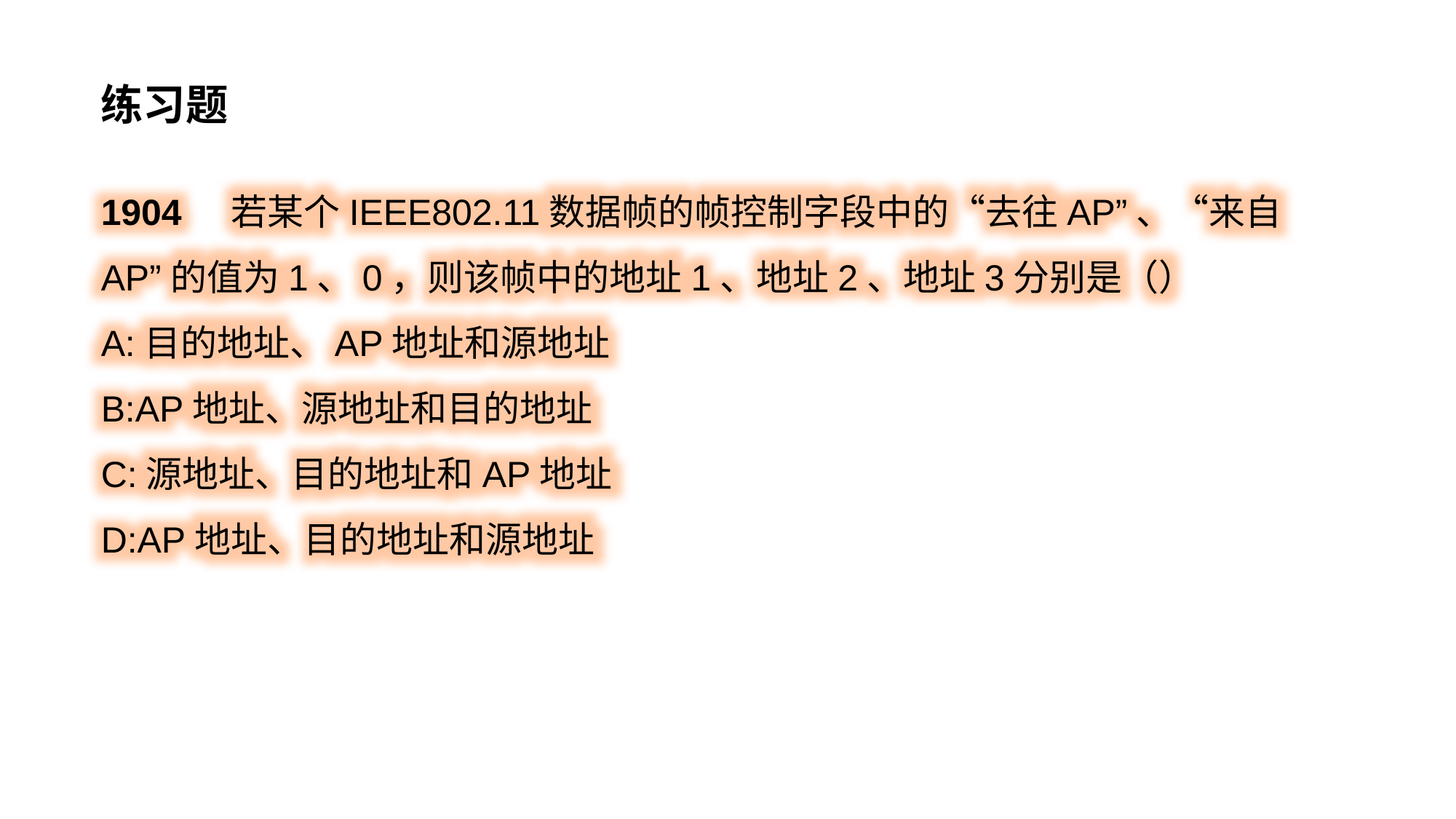

练习题
1904    若某个IEEE802.11数据帧的帧控制字段中的“去往AP”、“来自AP”的值为1、0，则该帧中的地址1、地址2、地址3分别是（）
A:目的地址、AP地址和源地址
B:AP地址、源地址和目的地址
C:源地址、目的地址和AP地址
D:AP地址、目的地址和源地址